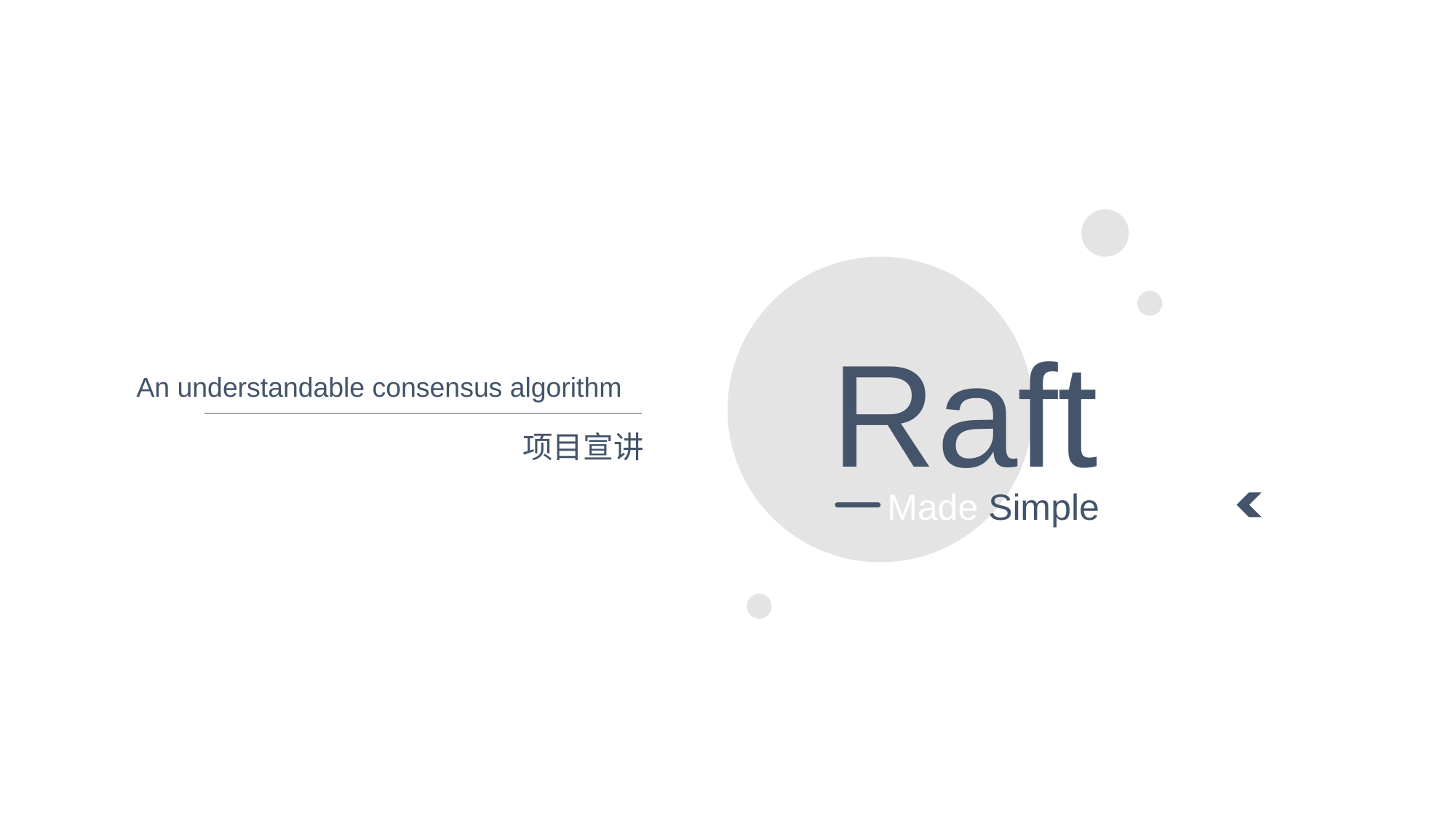

Raft
An understandable consensus algorithm
项目宣讲
Made Simple